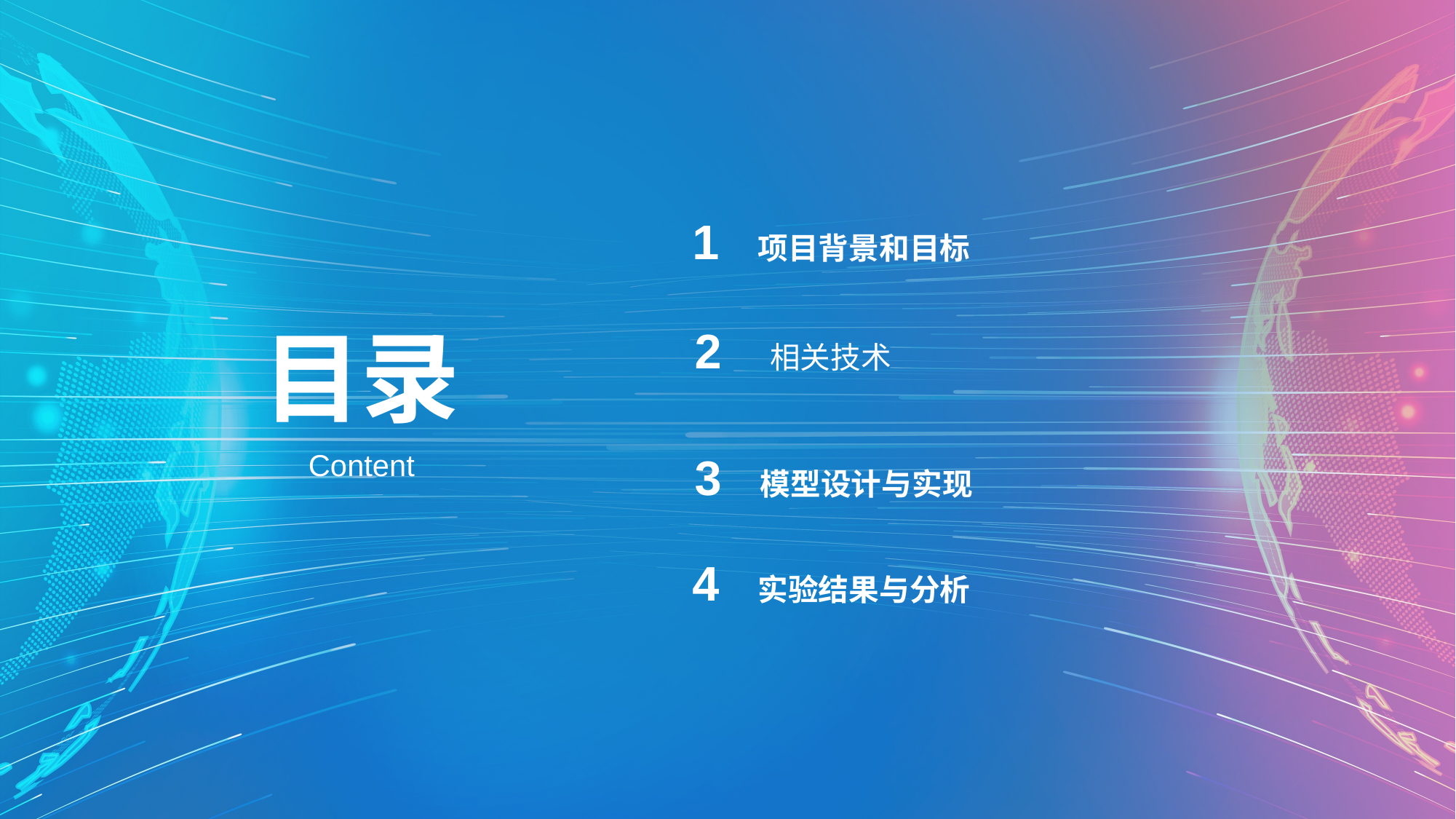

1  项目背景和目标
2  相关技术
目录
3  模型设计与实现
Content
4  实验结果与分析